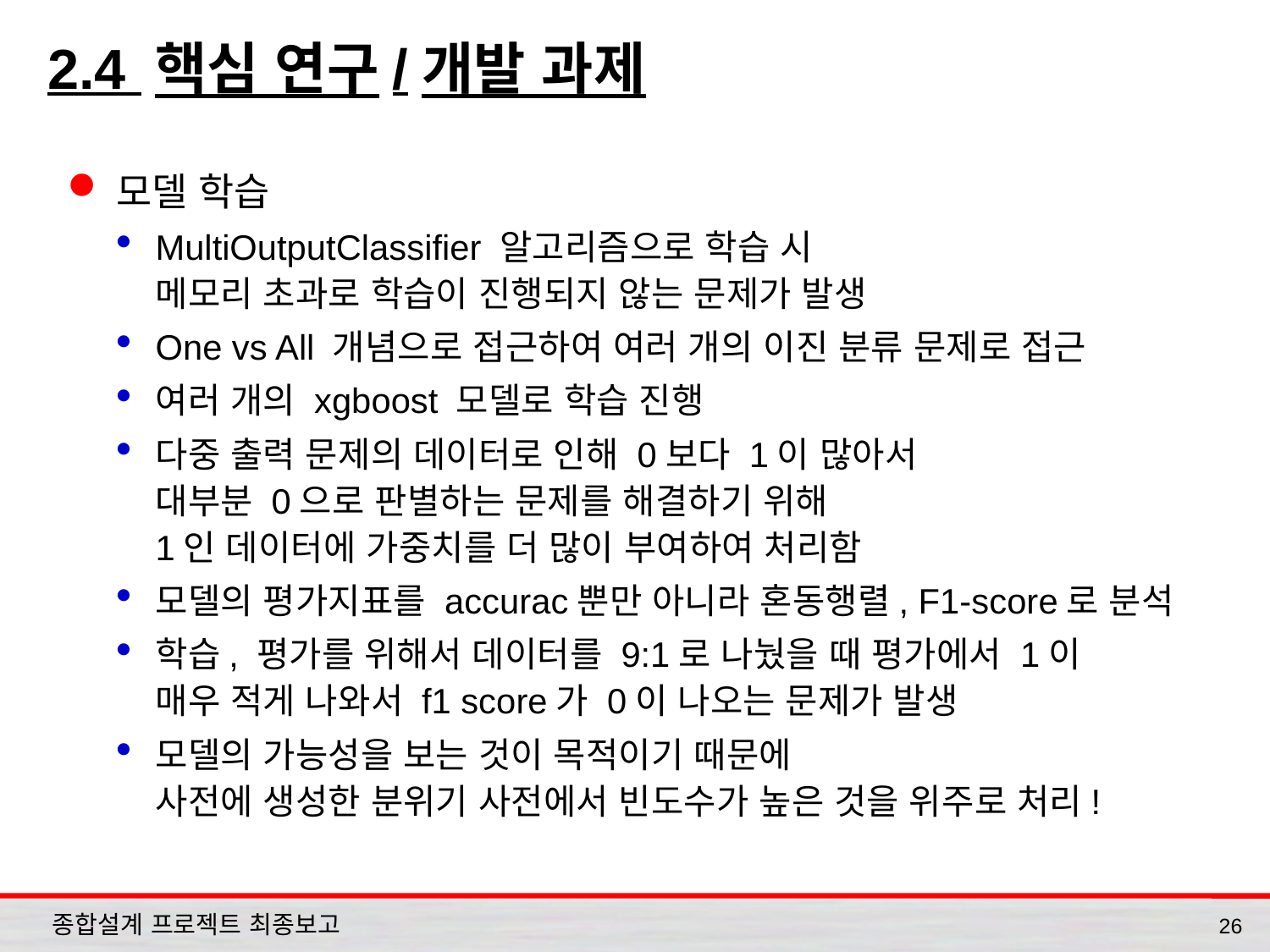

# 2.4 핵심 연구/개발 과제
모델 학습
MultiOutputClassifier 알고리즘으로 학습 시
메모리 초과로 학습이 진행되지 않는 문제가 발생
One vs All 개념으로 접근하여 여러 개의 이진 분류 문제로 접근
여러 개의 xgboost 모델로 학습 진행
다중 출력 문제의 데이터로 인해 0보다 1이 많아서
대부분 0으로 판별하는 문제를 해결하기 위해
1인 데이터에 가중치를 더 많이 부여하여 처리함
모델의 평가지표를 accurac뿐만 아니라 혼동행렬, F1-score로 분석
학습, 평가를 위해서 데이터를 9:1로 나눴을 때 평가에서 1이
매우 적게 나와서 f1 score가 0이 나오는 문제가 발생
모델의 가능성을 보는 것이 목적이기 때문에
사전에 생성한 분위기 사전에서 빈도수가 높은 것을 위주로 처리!